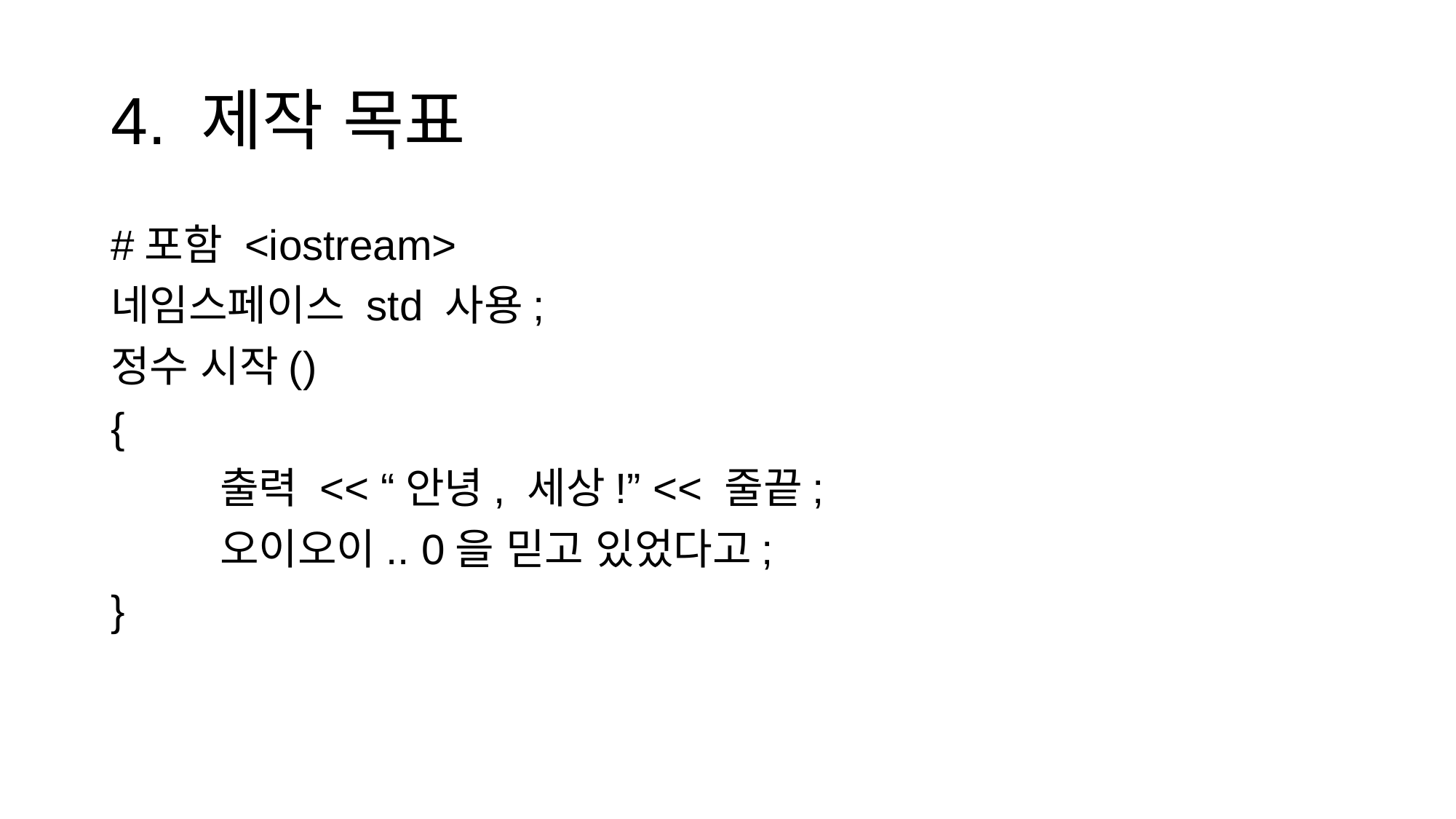

# 4. 제작 목표
#포함 <iostream>
네임스페이스 std 사용;
정수 시작()
{
	출력 << “안녕, 세상!” << 줄끝;
	오이오이.. 0을 믿고 있었다고;
}